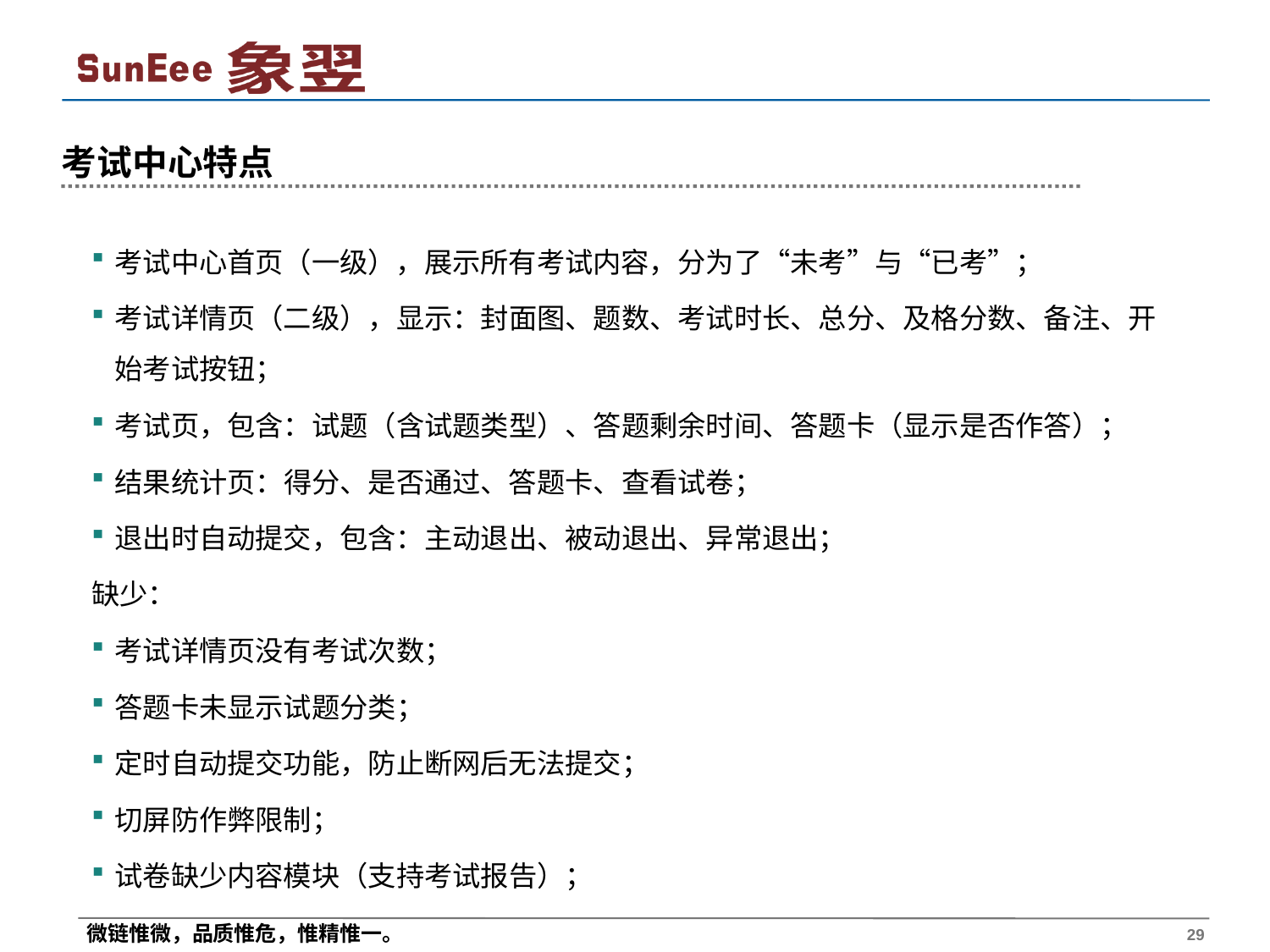

# 考试中心特点
考试中心首页（一级），展示所有考试内容，分为了“未考”与“已考”；
考试详情页（二级），显示：封面图、题数、考试时长、总分、及格分数、备注、开始考试按钮；
考试页，包含：试题（含试题类型）、答题剩余时间、答题卡（显示是否作答）；
结果统计页：得分、是否通过、答题卡、查看试卷；
退出时自动提交，包含：主动退出、被动退出、异常退出；
缺少：
考试详情页没有考试次数；
答题卡未显示试题分类；
定时自动提交功能，防止断网后无法提交；
切屏防作弊限制；
试卷缺少内容模块（支持考试报告）；

 29